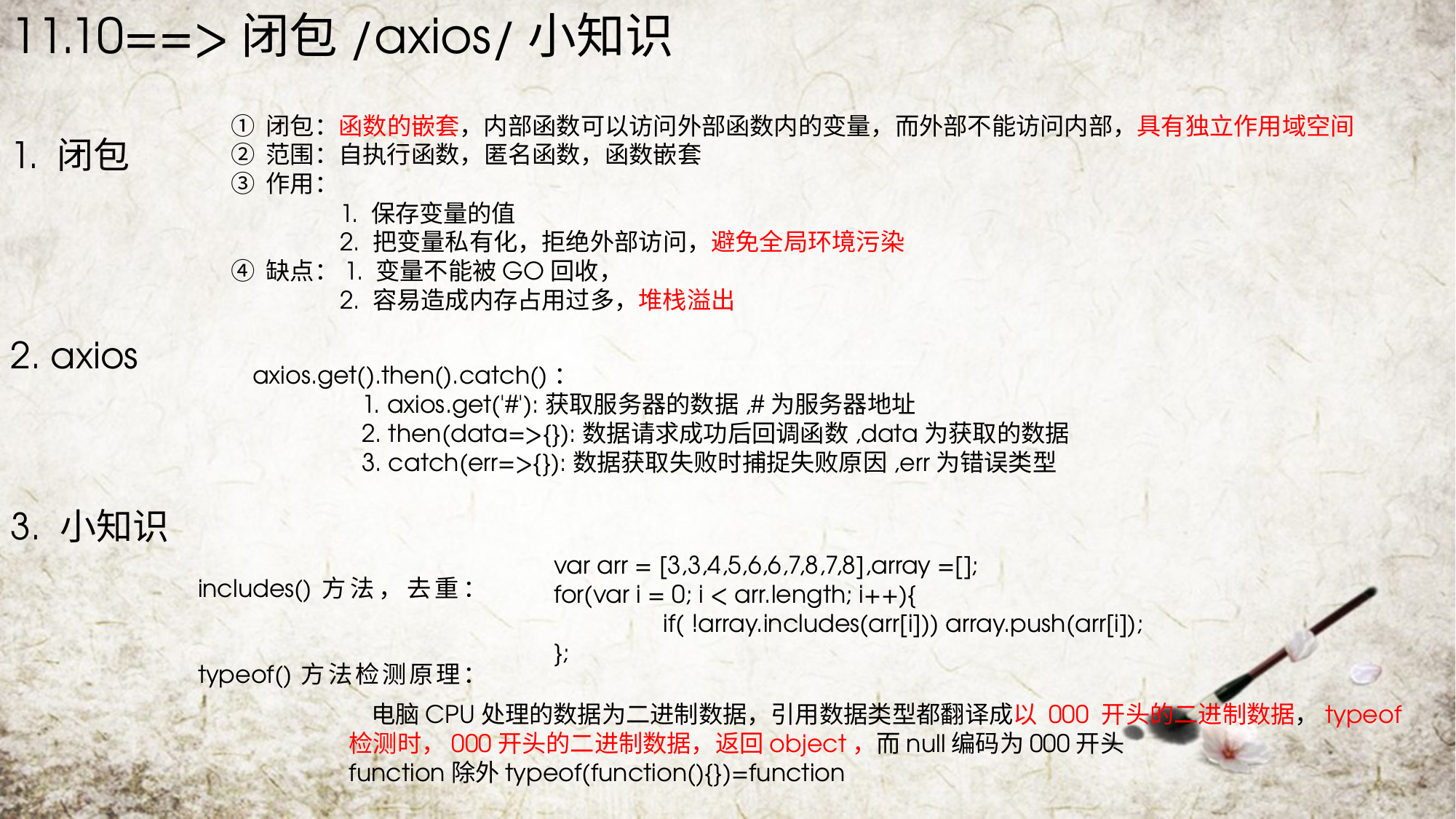

11.10==>闭包/axios/小知识
① 闭包：函数的嵌套，内部函数可以访问外部函数内的变量，而外部不能访问内部，具有独立作用域空间
② 范围：自执行函数，匿名函数，函数嵌套
③ 作用：
	1. 保存变量的值
	2. 把变量私有化，拒绝外部访问，避免全局环境污染
④ 缺点：1. 变量不能被GO回收，
	2. 容易造成内存占用过多，堆栈溢出
1. 闭包
2. axios
axios.get().then().catch()：
	1. axios.get('#'):获取服务器的数据,#为服务器地址
	2. then(data=>{}):数据请求成功后回调函数,data为获取的数据
	3. catch(err=>{}):数据获取失败时捕捉失败原因,err为错误类型
3. 小知识
var arr = [3,3,4,5,6,6,7,8,7,8],array =[];
for(var i = 0; i < arr.length; i++){
	if( !array.includes(arr[i])) array.push(arr[i]);
};
includes()方法，去重：
typeof()方法检测原理：
   电脑CPU处理的数据为二进制数据，引用数据类型都翻译成以 000 开头的二进制数据，typeof检测时，000开头的二进制数据，返回object，而null编码为000开头
function除外typeof(function(){})=function